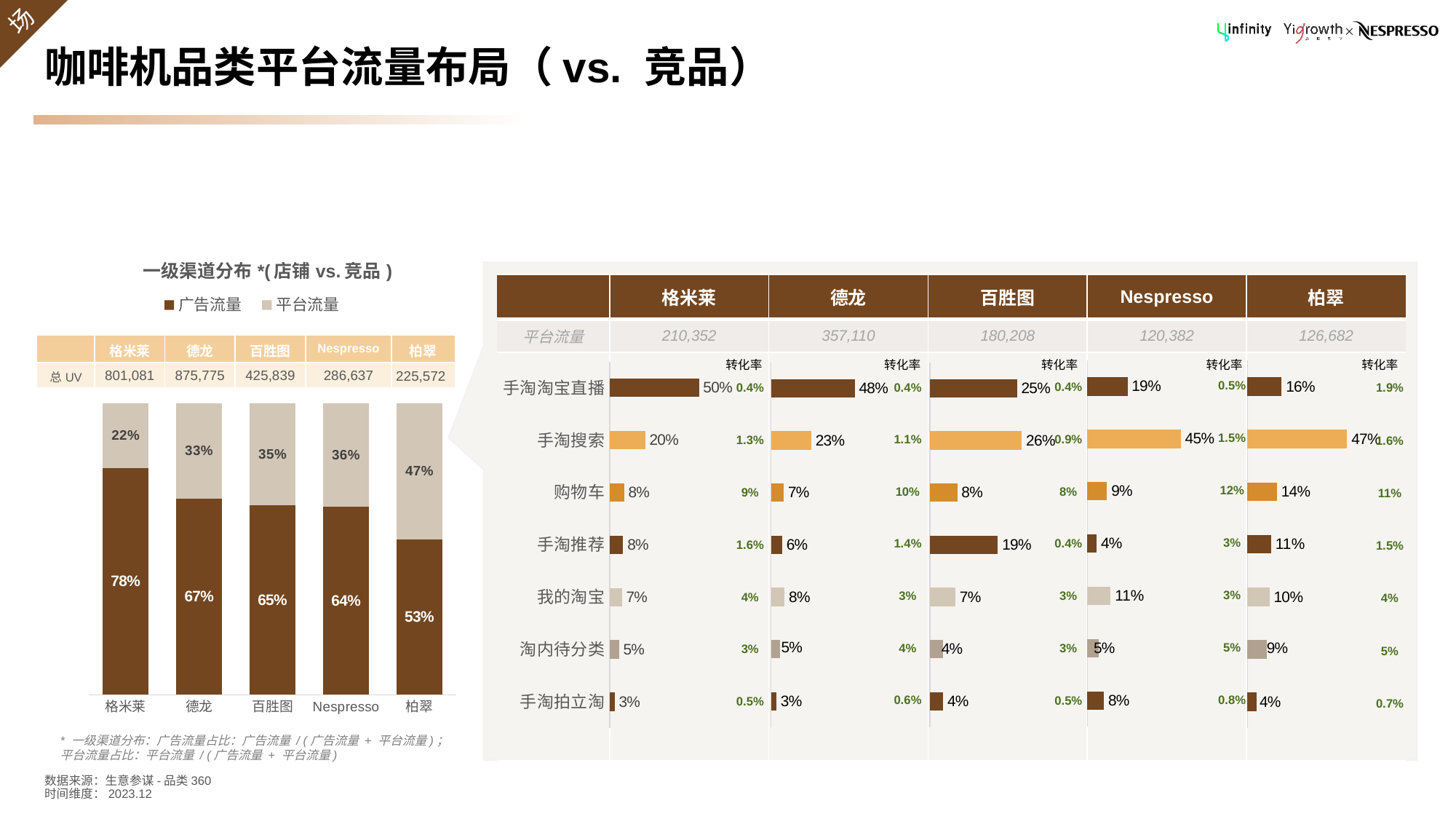

# 咖啡机品类平台流量布局（vs. 竞品）

### Chart: 一级渠道分布*(店铺vs.竞品)

| Category | 广告流量 | 平台流量 |
|---|---|---|
| 格米莱 | 0.7766254894069349 | 0.2233745105930651 |
| 德龙 | 0.6719792115413055 | 0.3280207884586945 |
| 百胜图 | 0.6506432376683701 | 0.3493567623316299 |
| Nespresso | 0.6436209264873058 | 0.3563790735126942 |
| 柏翠 | 0.532699110637309 | 0.467300889362691 |
|  | 格米莱 | 德龙 | 百胜图 | Nespresso | 柏翠 |
| --- | --- | --- | --- | --- | --- |
| 平台流量 | 210,352 | 357,110 | 180,208 | 120,382 | 126,682 |
|  |  |  |  |  |  |
|  | 格米莱 | 德龙 | 百胜图 | Nespresso | 柏翠 |
| --- | --- | --- | --- | --- | --- |
| 总UV | 801,081 | 875,775 | 425,839 | 286,637 | 225,572 |

### Chart

| Category | uv占比_一级 |
|---|---|
| 手淘淘宝直播 | 0.1934508481334419 |
| 手淘搜索 | 0.4500922064760512 |
| 购物车 | 0.09474007742021233 |
| 手淘推荐 | 0.04479905633732618 |
| 我的淘宝 | 0.1120433287368544 |
| 淘内待分类 | 0.05365420079413866 |
| 手淘拍立淘 | 0.07972952767024971 |

### Chart

| Category | uv占比_一级 |
|---|---|
| 手淘淘宝直播 | 0.1597148766201986 |
| 手淘搜索 | 0.4658672897491356 |
| 购物车 | 0.1377228019766028 |
| 手淘推荐 | 0.1105760881577493 |
| 我的淘宝 | 0.1031954026617831 |
| 淘内待分类 | 0.09058114017776796 |
| 手淘拍立淘 | 0.04119764449566631 |

### Chart

| Category | uv占比_一级 |
|---|---|
| 手淘淘宝直播 | 0.5043403438046703 |
| 手淘搜索 | 0.2003403818361603 |
| 购物车 | 0.08163934737963033 |
| 手淘推荐 | 0.07626739940670875 |
| 我的淘宝 | 0.06923157374305926 |
| 淘内待分类 | 0.05288278694759261 |
| 手淘拍立淘 | 0.02828592074237469 |

### Chart

| Category | uv占比_一级 |
|---|---|
| 手淘淘宝直播 | 0.4806978241998264 |
| 手淘搜索 | 0.2312284730195178 |
| 购物车 | 0.07325193917840442 |
| 手淘推荐 | 0.06391868051860772 |
| 我的淘宝 | 0.07778835652880065 |
| 淘内待分类 | 0.05038503542325894 |
| 手淘拍立淘 | 0.0310436560163535 |

### Chart

| Category | uv占比_一级 |
|---|---|
| 手淘淘宝直播 | 0.2477969901447216 |
| 手淘搜索 | 0.2616532007458048 |
| 购物车 | 0.07813748557222765 |
| 手淘推荐 | 0.1935152712421202 |
| 我的淘宝 | 0.07266048122169937 |
| 淘内待分类 | 0.0378063127053183 |
| 手淘拍立淘 | 0.03802272929059753 |
转化率
转化率
转化率
转化率
转化率
| 0.5% |
| --- |
| 1.5% |
| 12% |
| 3% |
| 3% |
| 5% |
| 0.8% |
| 0.4% |
| --- |
| 0.9% |
| 8% |
| 0.4% |
| 3% |
| 3% |
| 0.5% |
| 1.9% |
| --- |
| 1.6% |
| 11% |
| 1.5% |
| 4% |
| 5% |
| 0.7% |
| 0.4% |
| --- |
| 1.3% |
| 9% |
| 1.6% |
| 4% |
| 3% |
| 0.5% |
| 0.4% |
| --- |
| 1.1% |
| 10% |
| 1.4% |
| 3% |
| 4% |
| 0.6% |
* 一级渠道分布：广告流量占比：广告流量 / (广告流量 + 平台流量)；
平台流量占比：平台流量 / (广告流量 + 平台流量)
数据来源：生意参谋-品类360
时间维度：2023.12